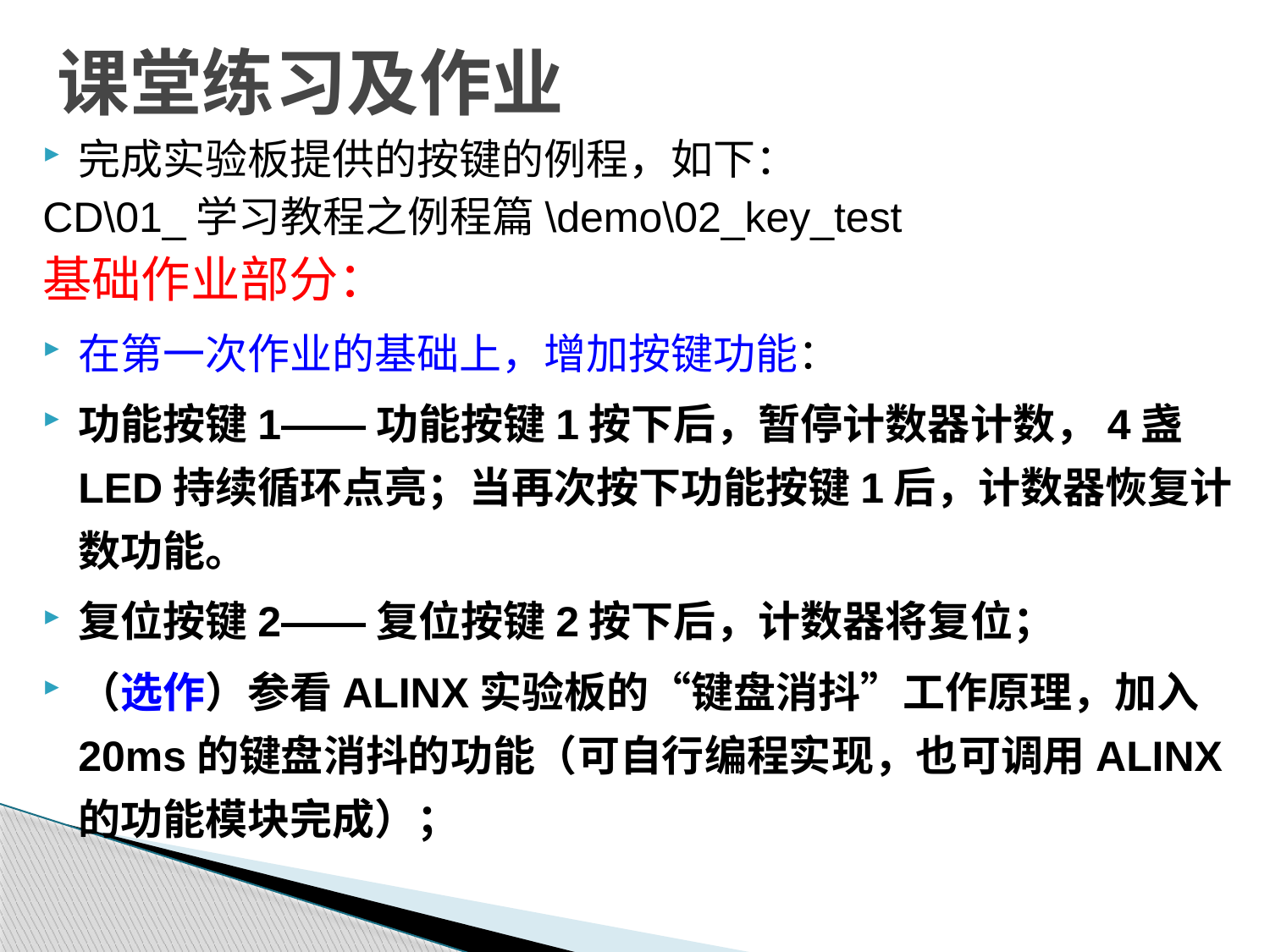

# 课堂练习及作业
完成实验板提供的按键的例程，如下：
CD\01_学习教程之例程篇\demo\02_key_test
基础作业部分：
在第一次作业的基础上，增加按键功能：
功能按键1——功能按键1按下后，暂停计数器计数，4盏LED持续循环点亮；当再次按下功能按键1后，计数器恢复计数功能。
复位按键2——复位按键2按下后，计数器将复位；
（选作）参看ALINX实验板的“键盘消抖”工作原理，加入20ms的键盘消抖的功能（可自行编程实现，也可调用ALINX的功能模块完成）；